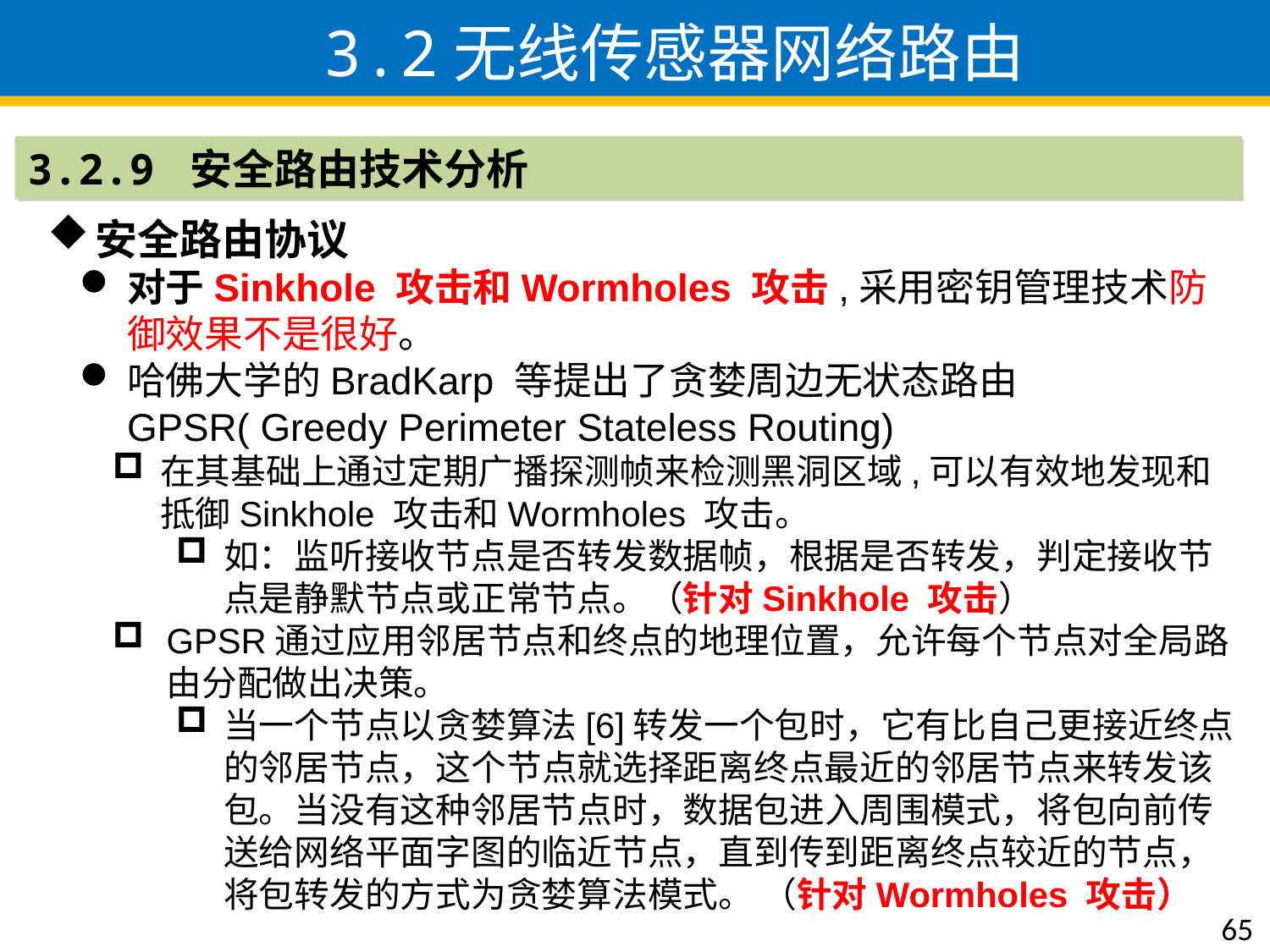

3.2无线传感器网络路由
3.2.9 安全路由技术分析
安全路由协议
对于Sinkhole 攻击和Wormholes 攻击,采用密钥管理技术防御效果不是很好。
哈佛大学的BradKarp 等提出了贪婪周边无状态路由GPSR( Greedy Perimeter Stateless Routing)
在其基础上通过定期广播探测帧来检测黑洞区域,可以有效地发现和抵御Sinkhole 攻击和Wormholes 攻击。
如：监听接收节点是否转发数据帧，根据是否转发，判定接收节点是静默节点或正常节点。（针对Sinkhole 攻击）
GPSR通过应用邻居节点和终点的地理位置，允许每个节点对全局路由分配做出决策。
当一个节点以贪婪算法[6]转发一个包时，它有比自己更接近终点的邻居节点，这个节点就选择距离终点最近的邻居节点来转发该包。当没有这种邻居节点时，数据包进入周围模式，将包向前传送给网络平面字图的临近节点，直到传到距离终点较近的节点，将包转发的方式为贪婪算法模式。 （针对Wormholes 攻击）
65